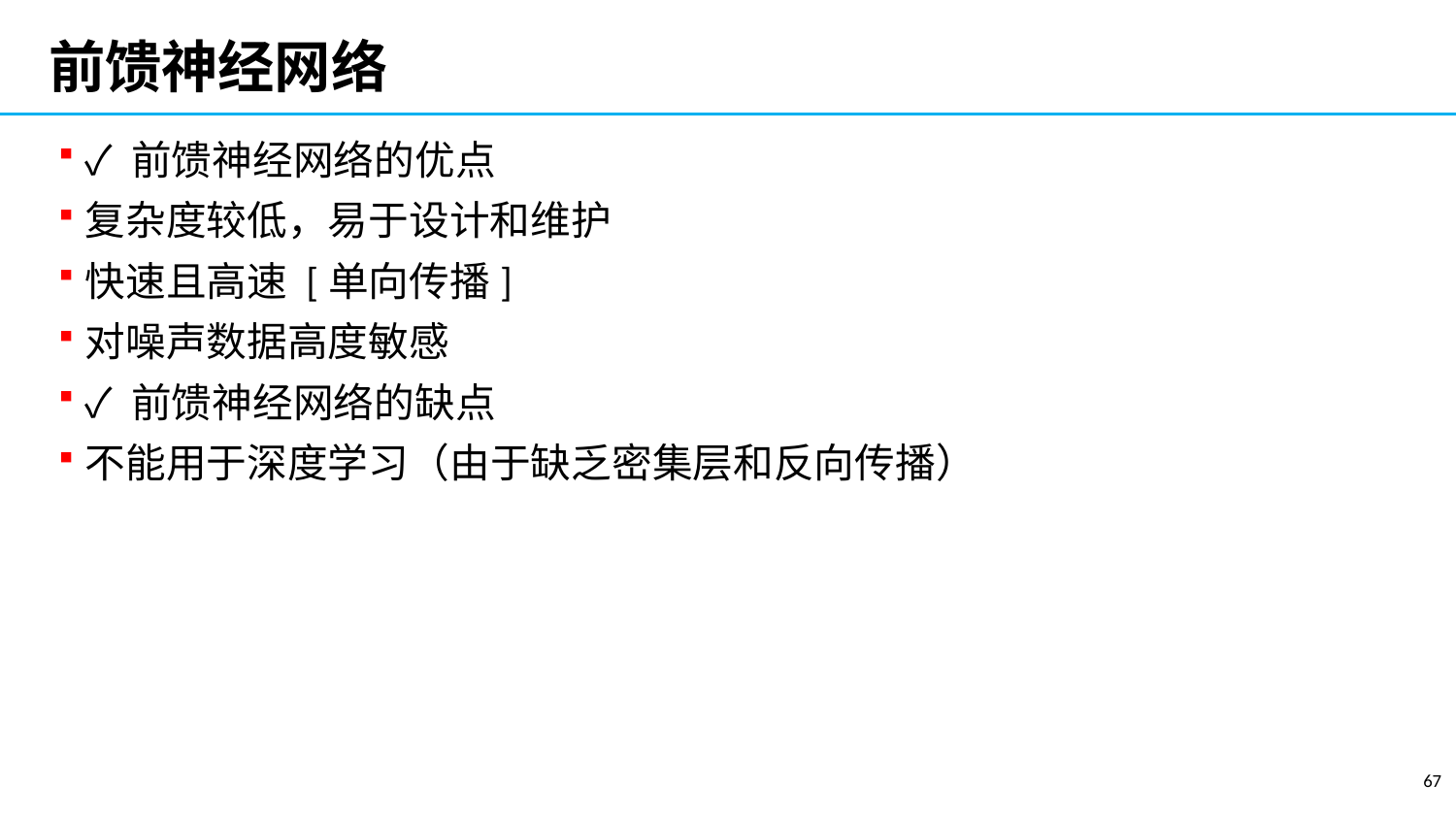

# 前馈神经网络
✓ 前馈神经网络的优点
复杂度较低，易于设计和维护
快速且高速 [单向传播]
对噪声数据高度敏感
✓ 前馈神经网络的缺点
不能用于深度学习（由于缺乏密集层和反向传播）

67